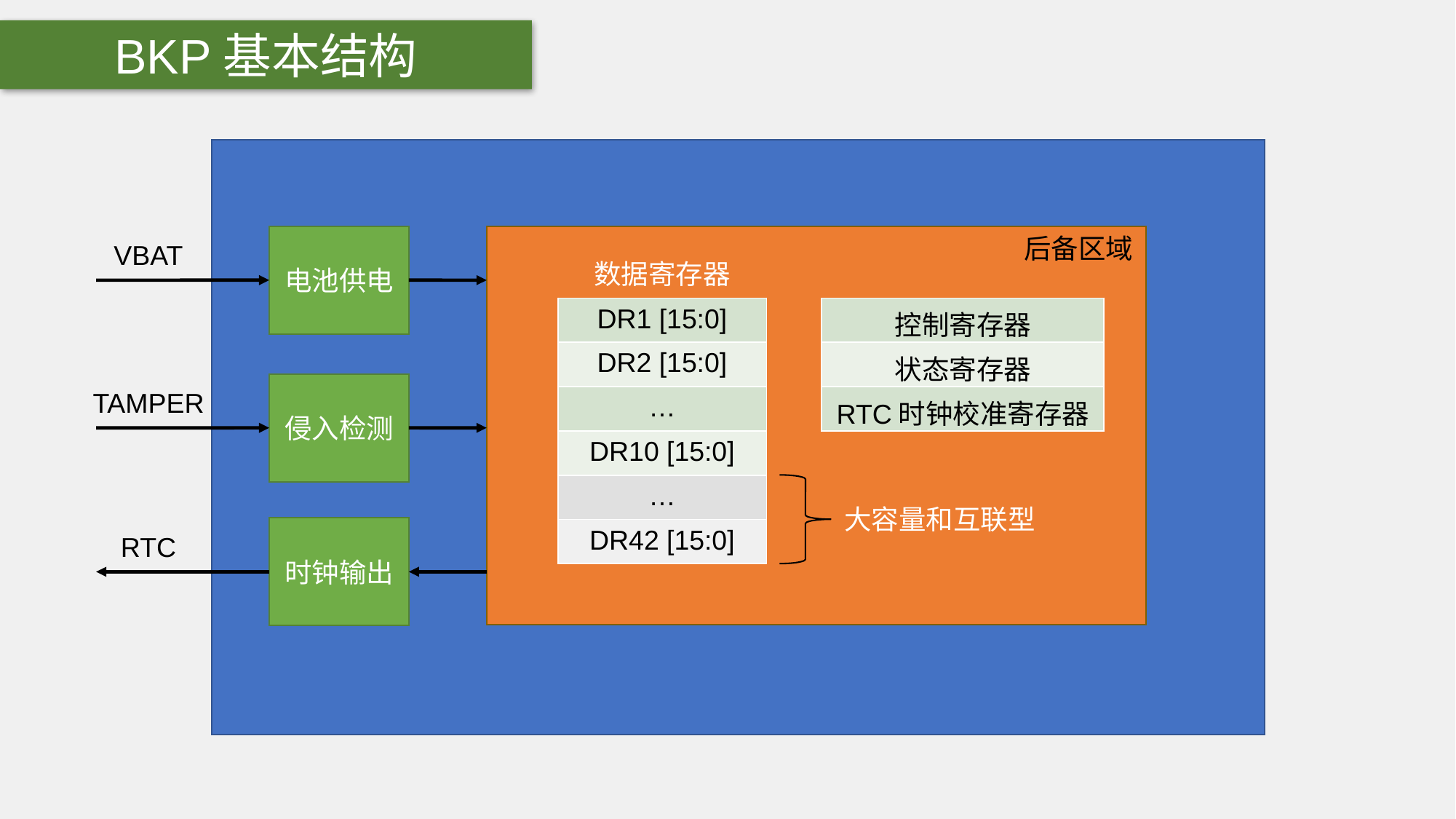

BKP基本结构

后备区域
电池供电

VBAT
数据寄存器
| DR1 [15:0] |
| --- |
| DR2 [15:0] |
| … |
| DR10 [15:0] |
| 控制寄存器 |
| --- |
| 状态寄存器 |
| RTC时钟校准寄存器 |
侵入检测
TAMPER

| … |
| --- |
| DR42 [15:0] |
大容量和互联型
时钟输出
RTC